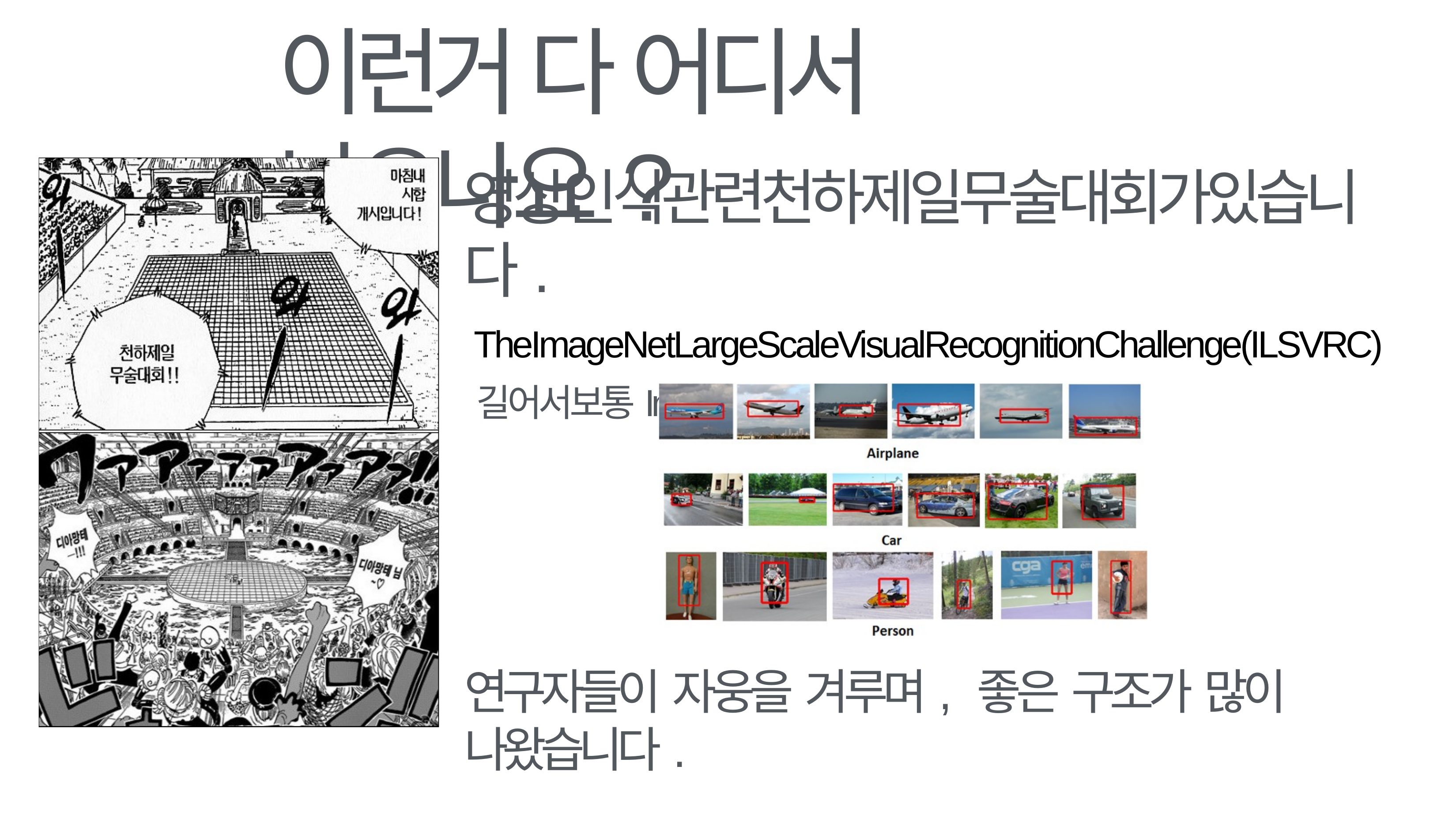

# 이런거 다 어디서 나오나요?
영상인식관련천하제일무술대회가있습니다.
TheImageNetLargeScaleVisualRecognitionChallenge(ILSVRC)  길어서보통ImageNet대회라고합니다.ㅎㅎ

연구자들이 자웅을 겨루며, 좋은 구조가 많이 나왔습니다.